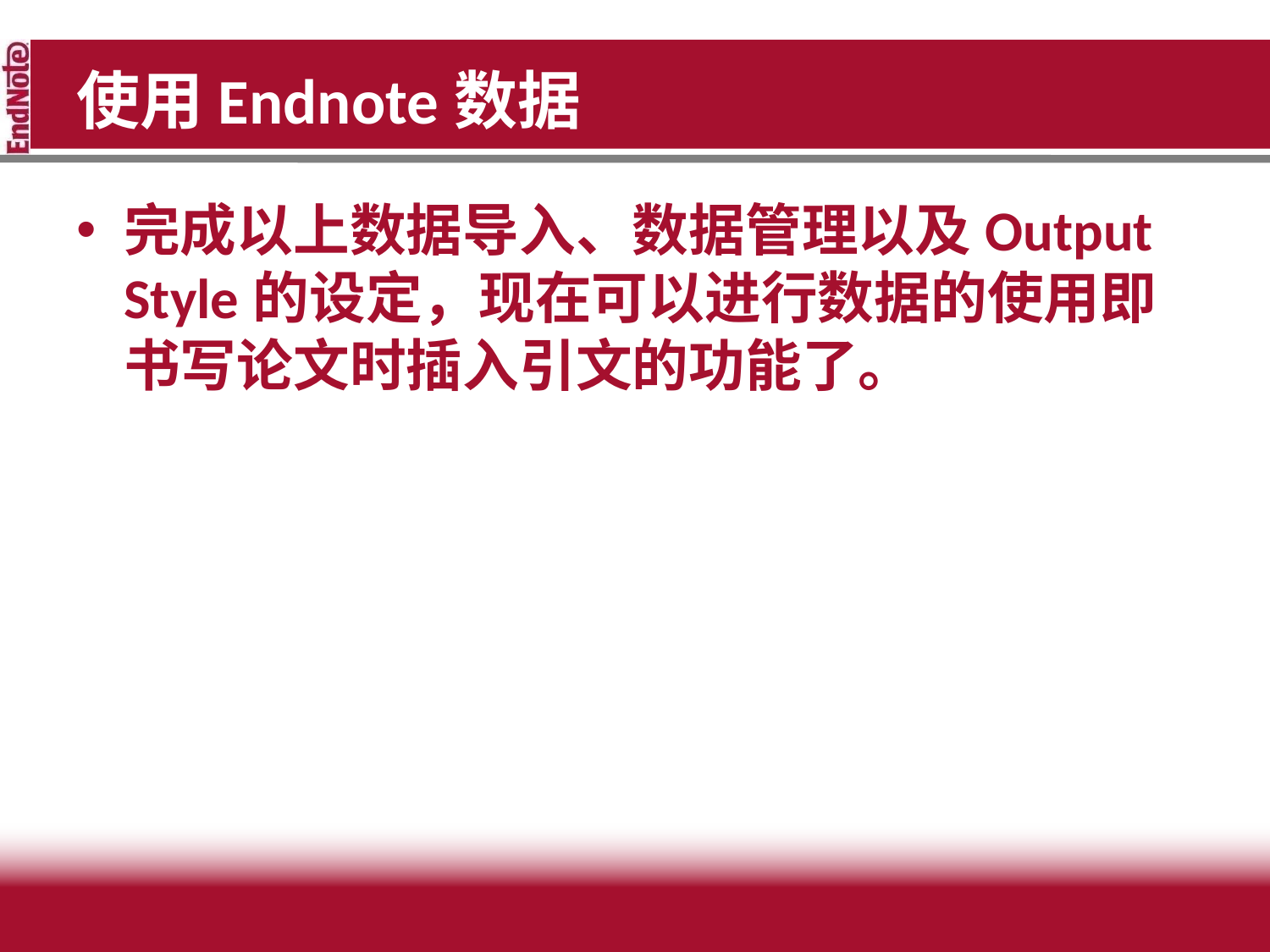

# 使用Endnote数据
完成以上数据导入、数据管理以及Output Style的设定，现在可以进行数据的使用即书写论文时插入引文的功能了。